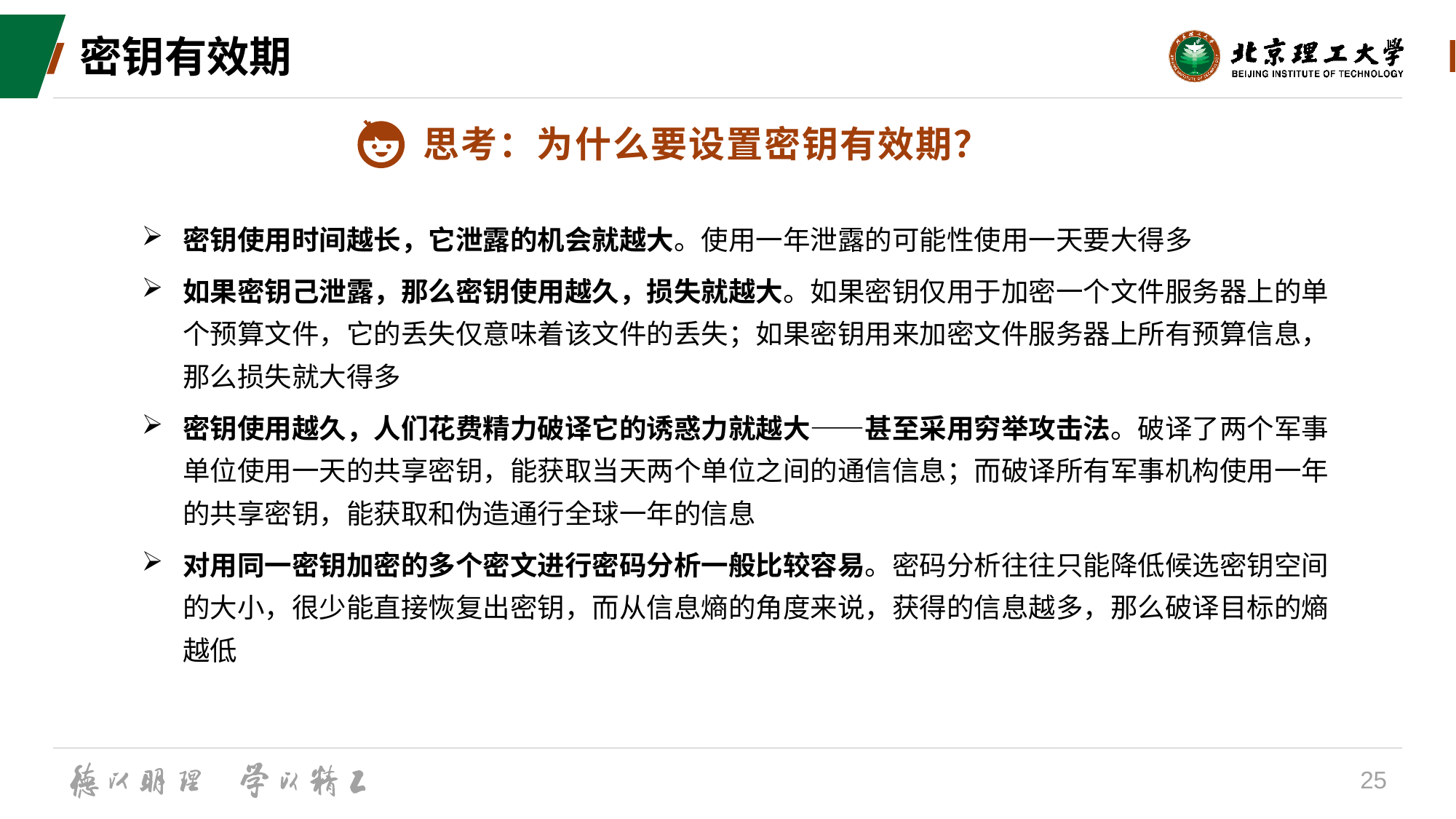

# 密钥有效期
思考：为什么要设置密钥有效期？

密钥使用时间越长，它泄露的机会就越大。使用一年泄露的可能性使用一天要大得多
如果密钥己泄露，那么密钥使用越久，损失就越大。如果密钥仅用于加密一个文件服务器上的单个预算文件，它的丢失仅意味着该文件的丢失；如果密钥用来加密文件服务器上所有预算信息，那么损失就大得多
密钥使用越久，人们花费精力破译它的诱惑力就越大——甚至采用穷举攻击法。破译了两个军事单位使用一天的共享密钥，能获取当天两个单位之间的通信信息；而破译所有军事机构使用一年的共享密钥，能获取和伪造通行全球一年的信息
对用同一密钥加密的多个密文进行密码分析一般比较容易。密码分析往往只能降低候选密钥空间的大小，很少能直接恢复出密钥，而从信息熵的角度来说，获得的信息越多，那么破译目标的熵越低